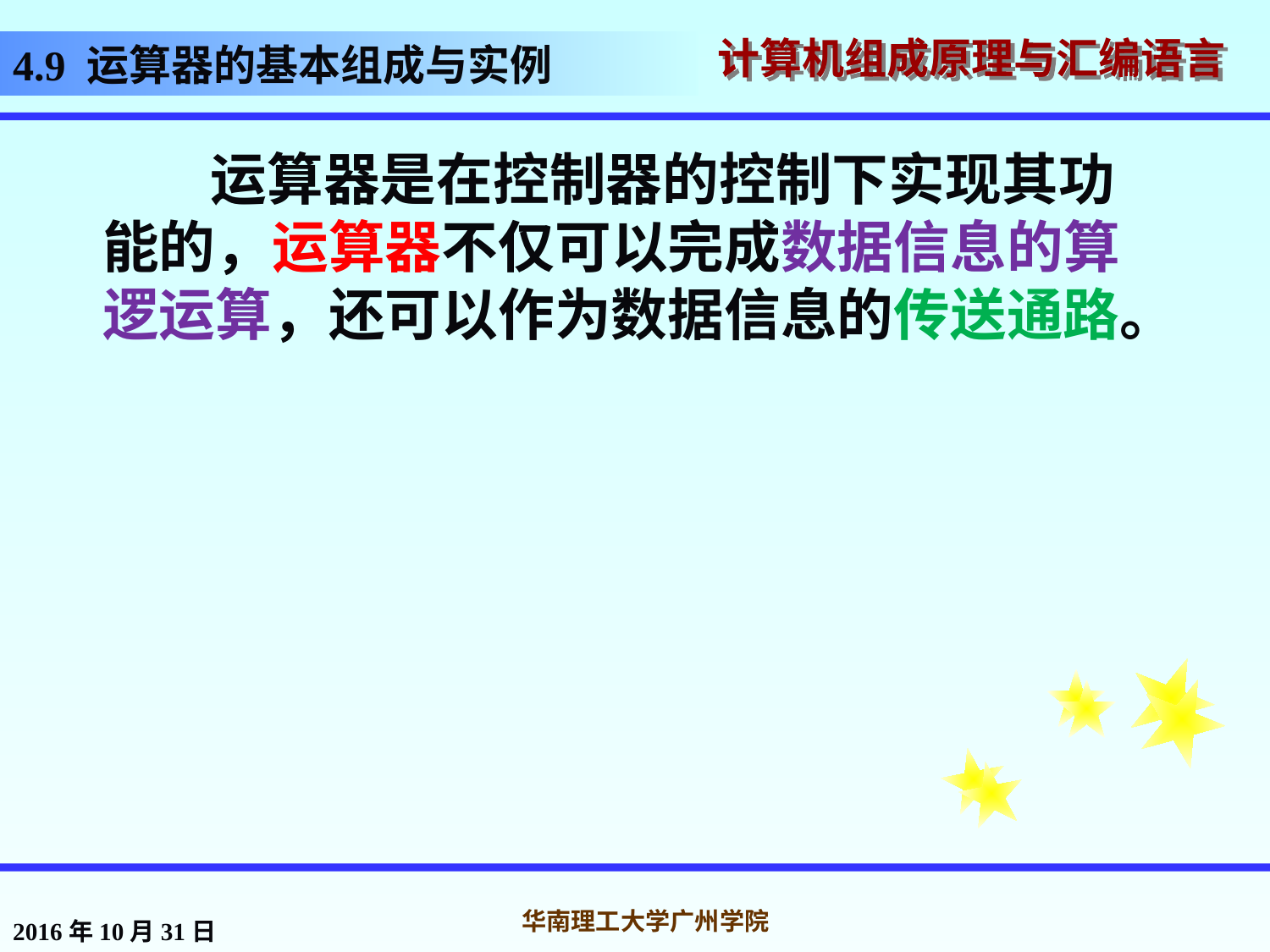

4.9 运算器的基本组成与实例
           运算器是在控制器的控制下实现其功能的，运算器不仅可以完成数据信息的算逻运算，还可以作为数据信息的传送通路。
2016年10月31日
华南理工大学广州学院